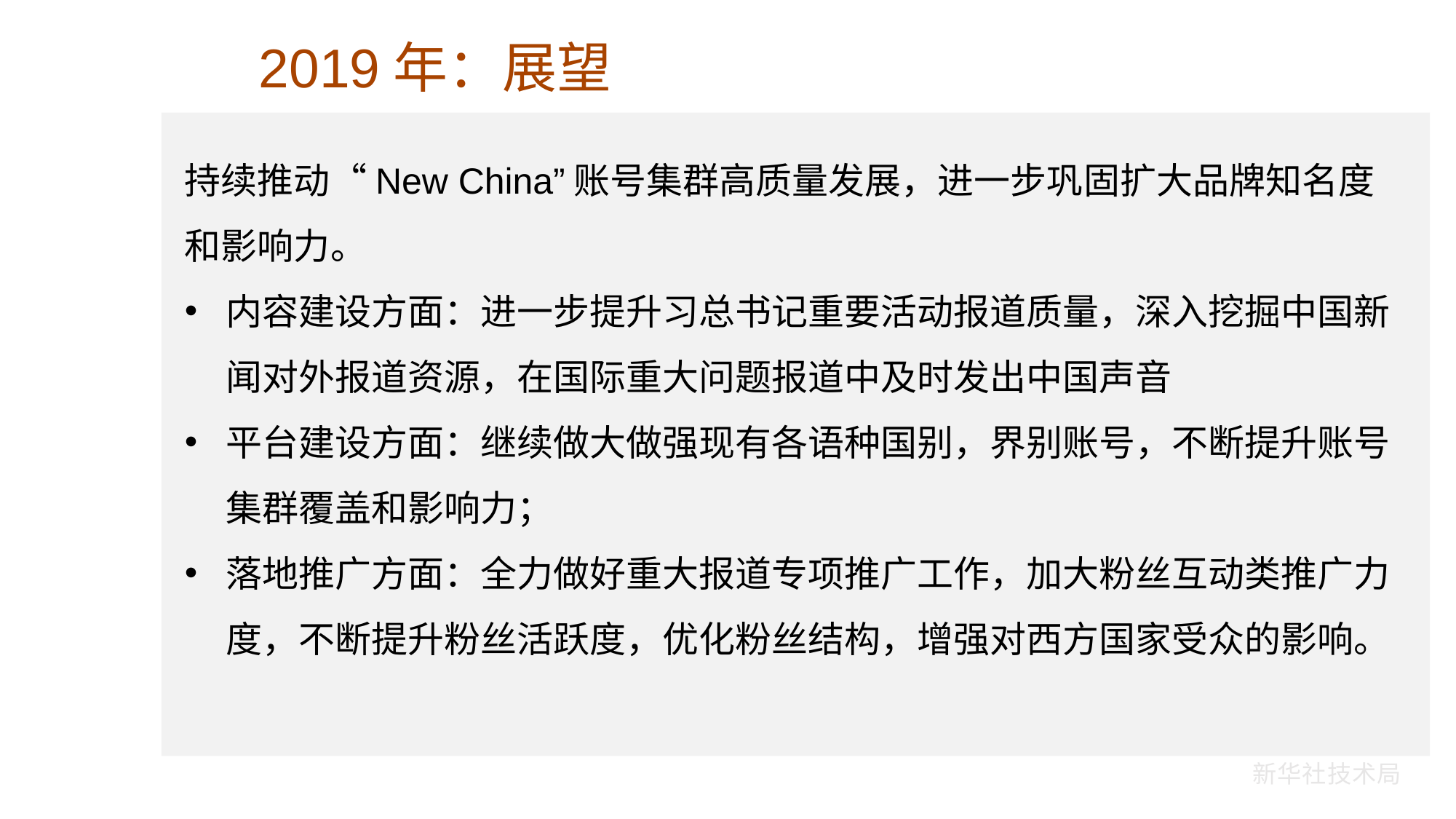

2019年：展望

持续推动“New China”账号集群高质量发展，进一步巩固扩大品牌知名度和影响力。
内容建设方面：进一步提升习总书记重要活动报道质量，深入挖掘中国新闻对外报道资源，在国际重大问题报道中及时发出中国声音
平台建设方面：继续做大做强现有各语种国别，界别账号，不断提升账号集群覆盖和影响力；
落地推广方面：全力做好重大报道专项推广工作，加大粉丝互动类推广力度，不断提升粉丝活跃度，优化粉丝结构，增强对西方国家受众的影响。
新华社技术局